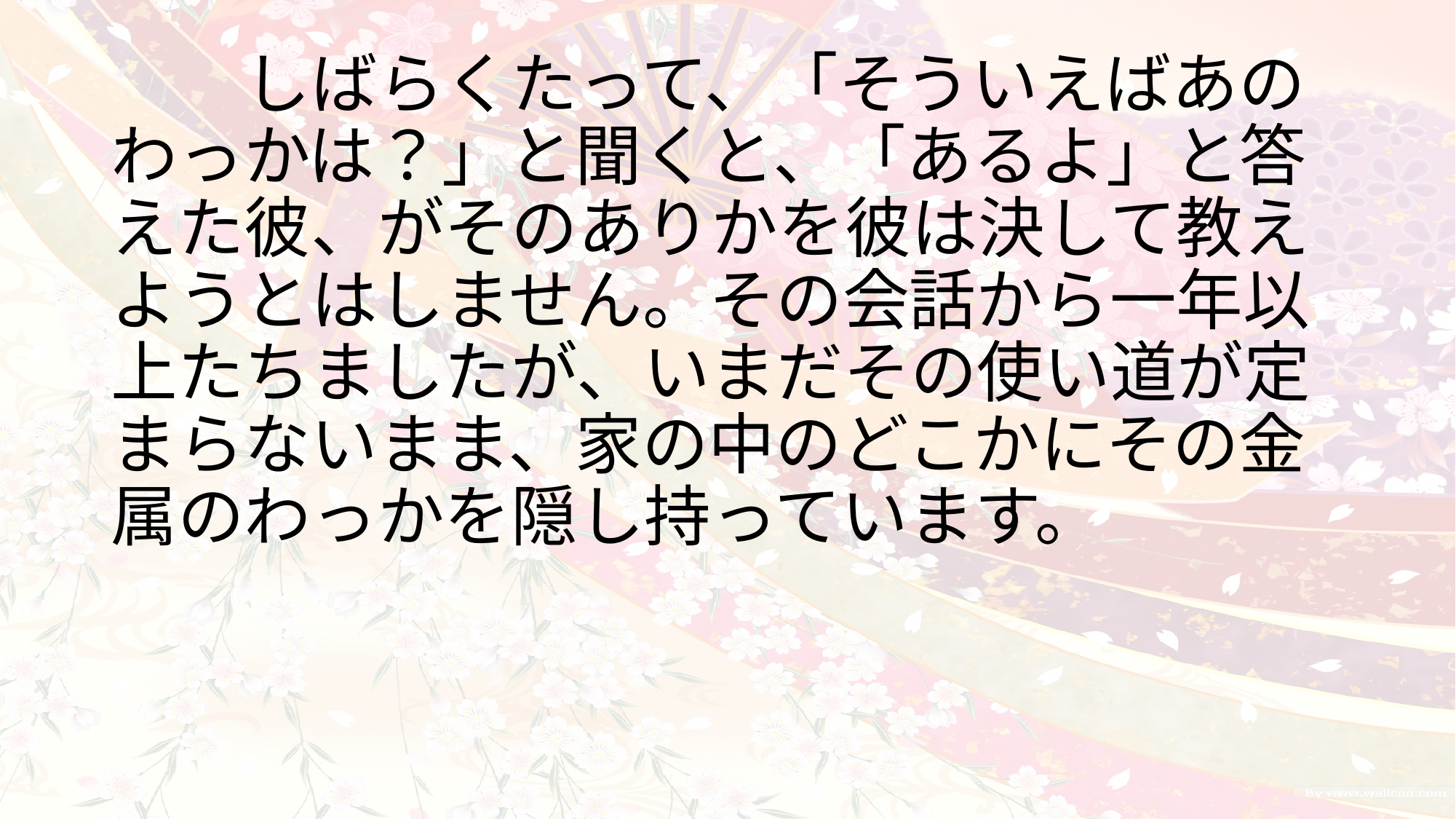

しばらくたって、「そういえばあのわっかは？」と聞くと、「あるよ」と答えた彼、がそのありかを彼は決して教えようとはしません。その会話から一年以上たちましたが、いまだその使い道が定まらないまま、家の中のどこかにその金属のわっかを隠し持っています。